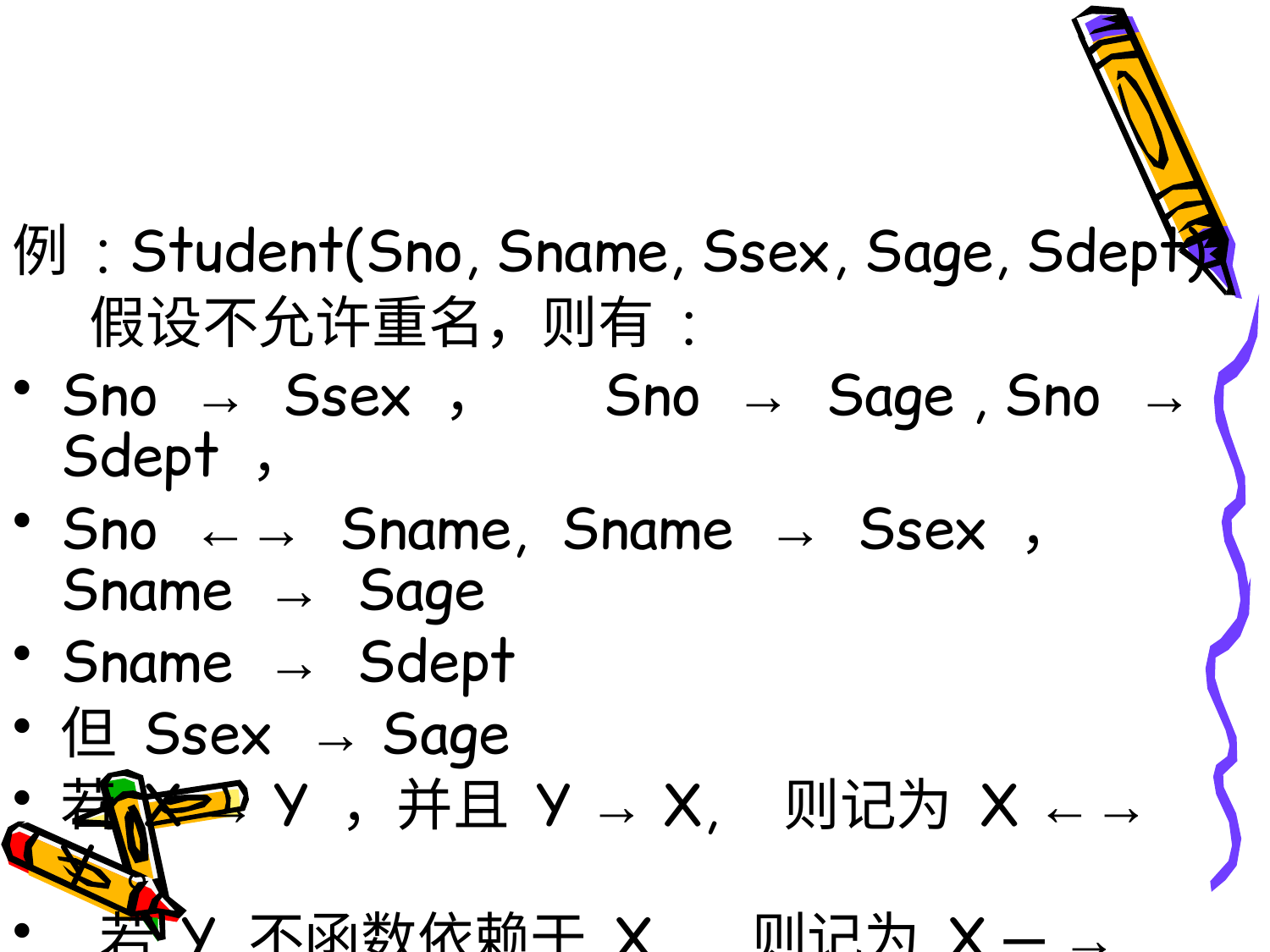

#
例 : Student(Sno, Sname, Ssex, Sage, Sdept)
     假设不允许重名，则有 :
Sno  →  Ssex ，       Sno  →  Sage , Sno  →  Sdept ，
Sno  ←→  Sname,  Sname  →  Ssex ，  Sname  →  Sage
Sname  →  Sdept
但 Ssex  → Sage
若 X → Y ，并且 Y → X,   则记为 X ←→ Y 。
  若 Y 不函数依赖于 X,    则记为 X ─ → Y 。